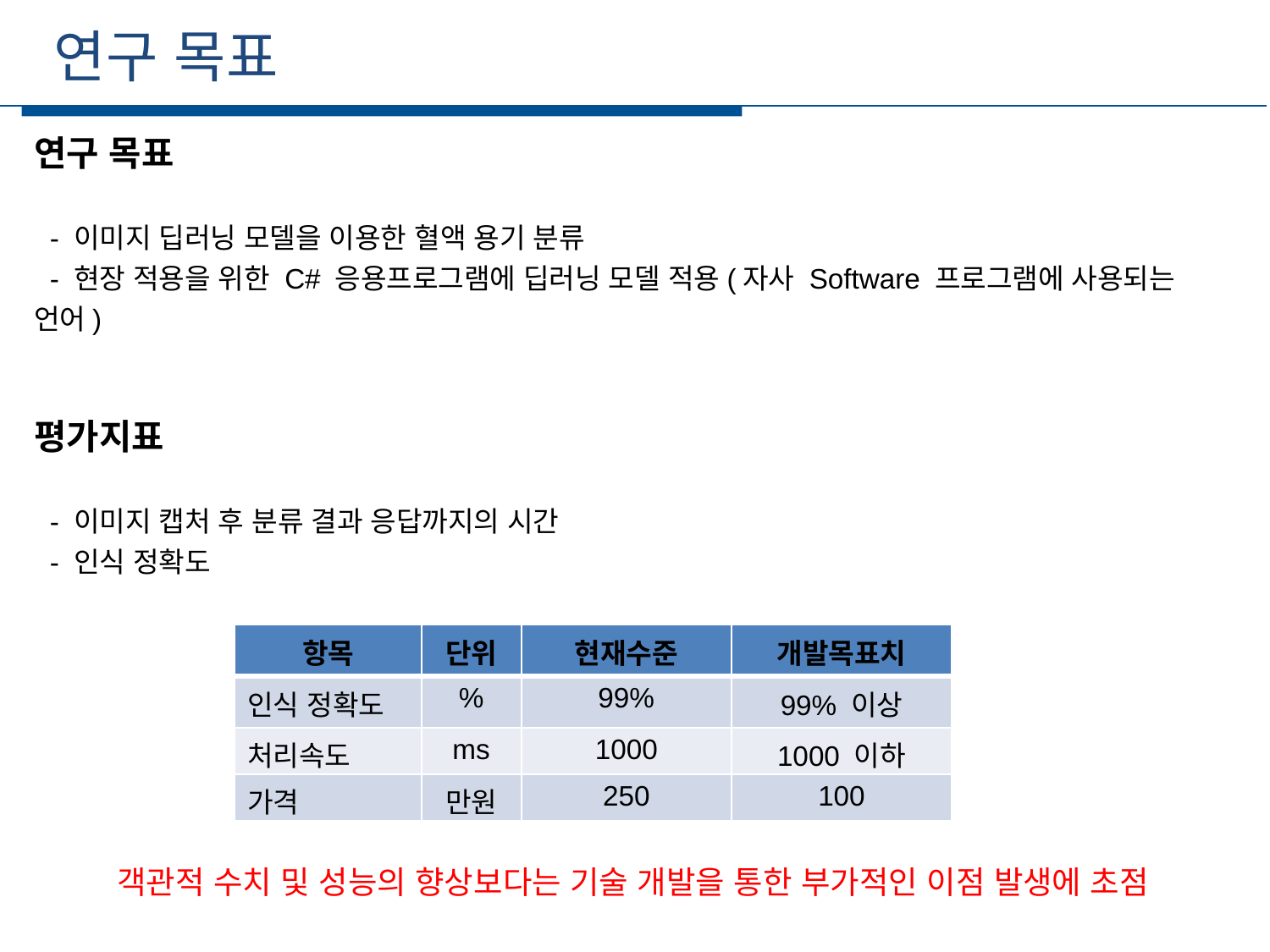

연구 목표
세부일정

연구 목표

  - 이미지 딥러닝 모델을 이용한 혈액 용기 분류
  - 현장 적용을 위한 C# 응용프로그램에 딥러닝 모델 적용(자사 Software 프로그램에 사용되는 언어)

평가지표

  - 이미지 캡처 후 분류 결과 응답까지의 시간
  - 인식 정확도
| 항목 | 단위 | 현재수준 | 개발목표치 |
| --- | --- | --- | --- |
| 인식 정확도 | % | 99% | 99% 이상 |
| 처리속도 | ms | 1000 | 1000 이하 |
| 가격 | 만원 | 250 | 100 |
객관적 수치 및 성능의 향상보다는 기술 개발을 통한 부가적인 이점 발생에 초점